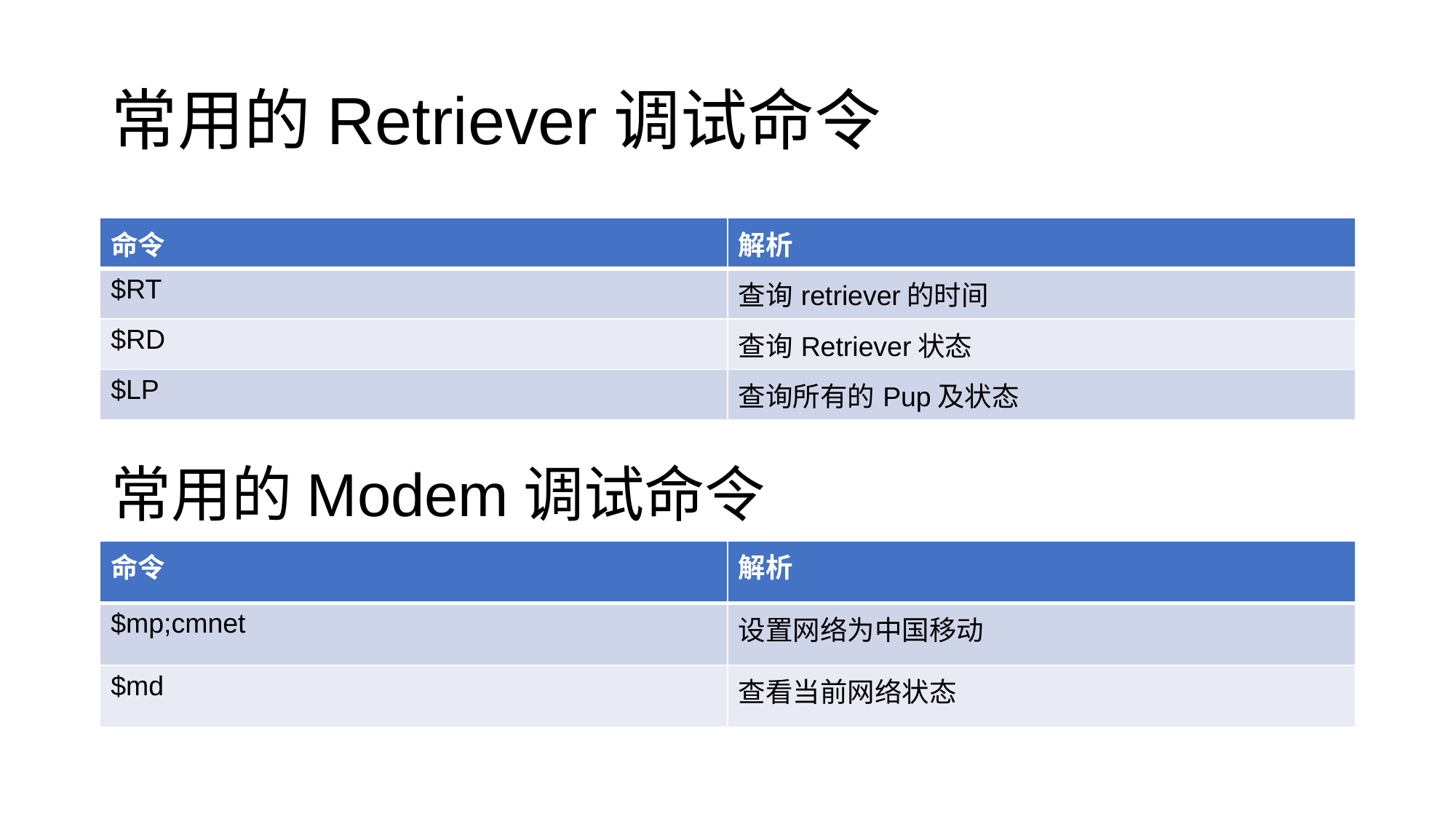

# 常用的Retriever调试命令
| 命令 | 解析 |
| --- | --- |
| $RT | 查询retriever的时间 |
| $RD | 查询Retriever状态 |
| $LP | 查询所有的Pup及状态 |
常用的Modem调试命令
| 命令 | 解析 |
| --- | --- |
| $mp;cmnet | 设置网络为中国移动 |
| $md | 查看当前网络状态 |